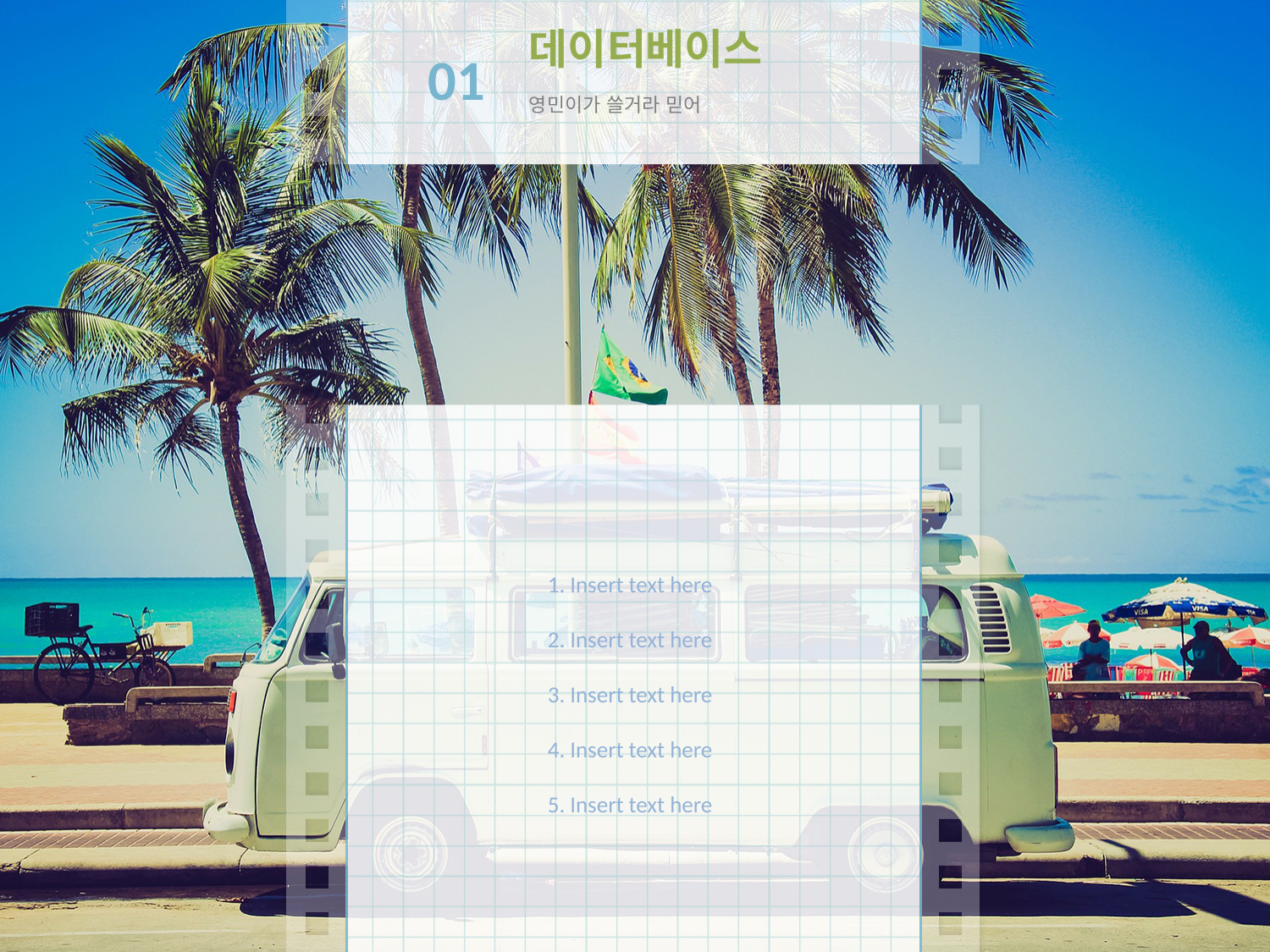

데이터베이스
01
영민이가 쓸거라 믿어
 Insert text here
 Insert text here
 Insert text here
 Insert text here
 Insert text here